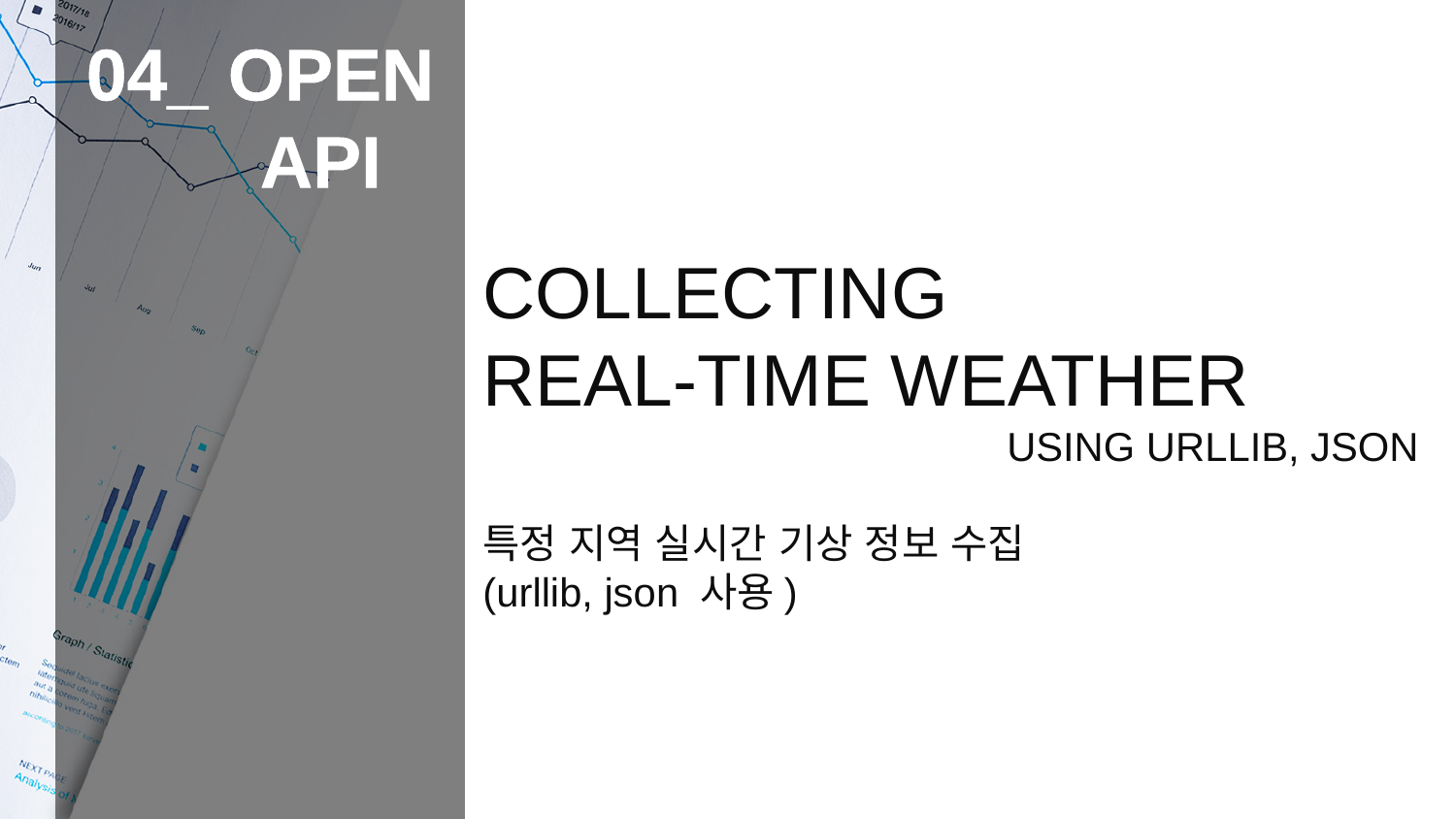

04_ OPEN
      API
COLLECTING
REAL-TIME WEATHER
USING URLLIB, JSON

특정 지역 실시간 기상 정보 수집
(urllib, json 사용)